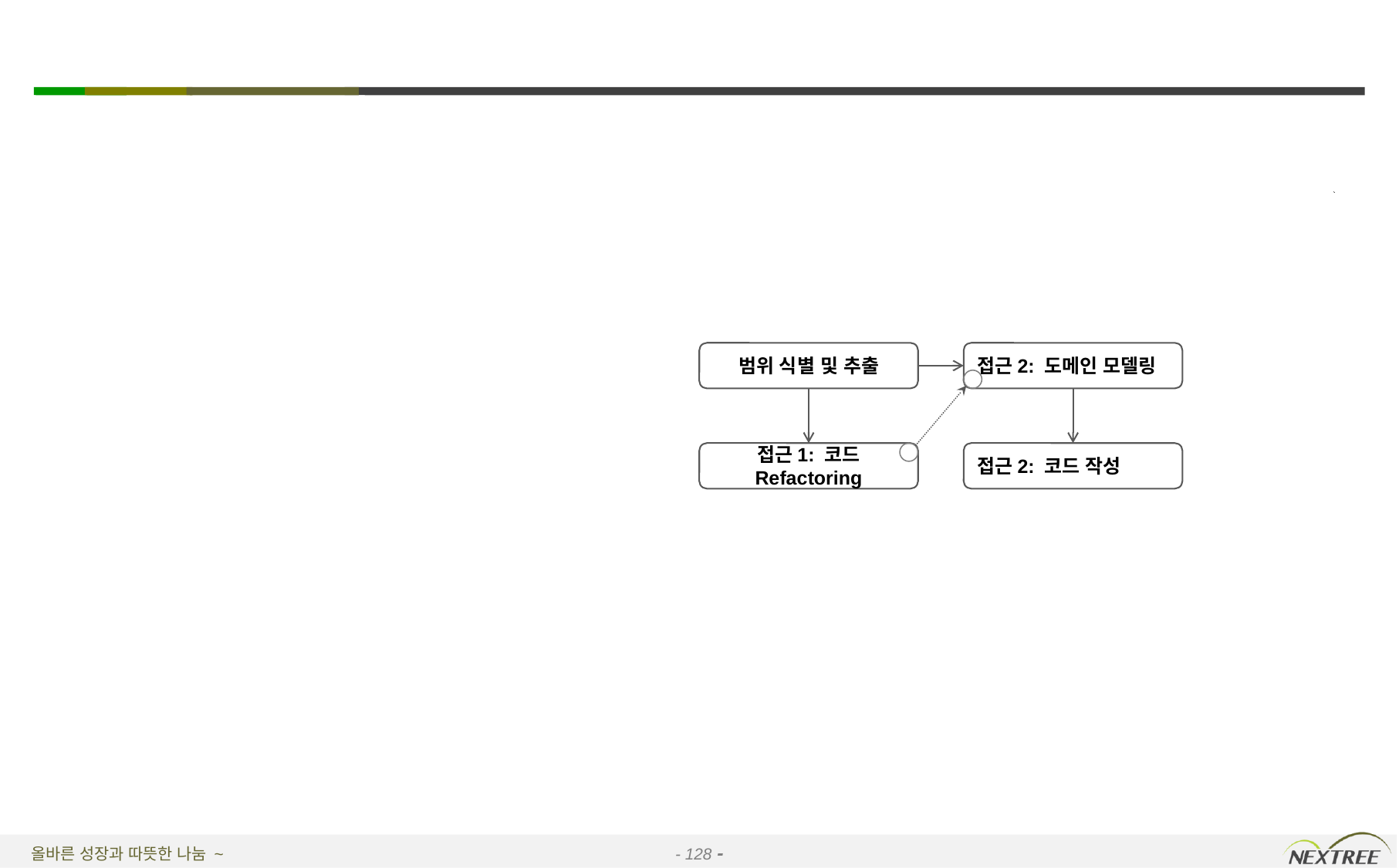

#

범위 식별 및 추출
접근2: 도메인 모델링

접근1: 코드 Refactoring

접근2: 코드 작성